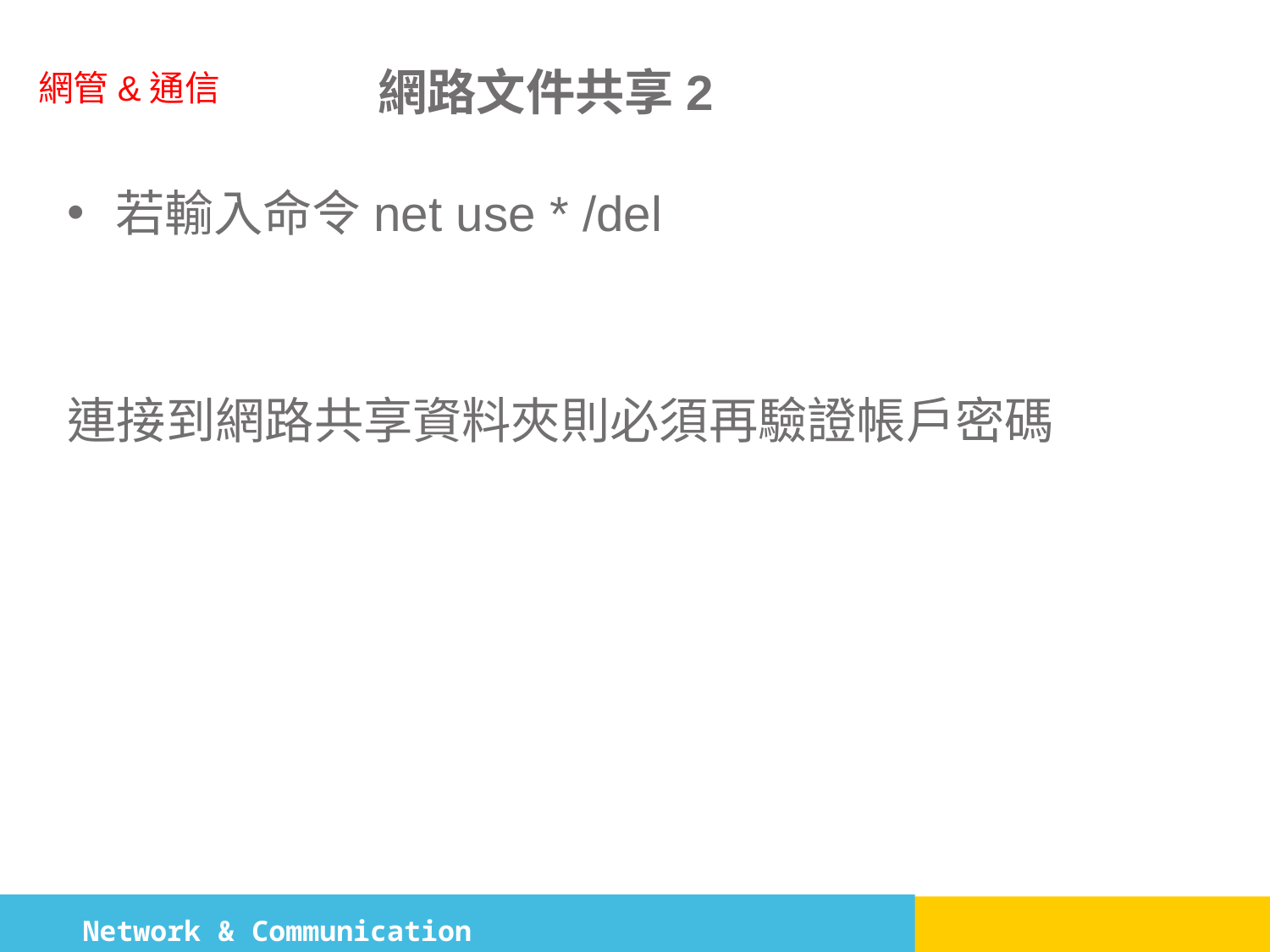

# 網路文件共享2
若輸入命令net use * /del

連接到網路共享資料夾則必須再驗證帳戶密碼